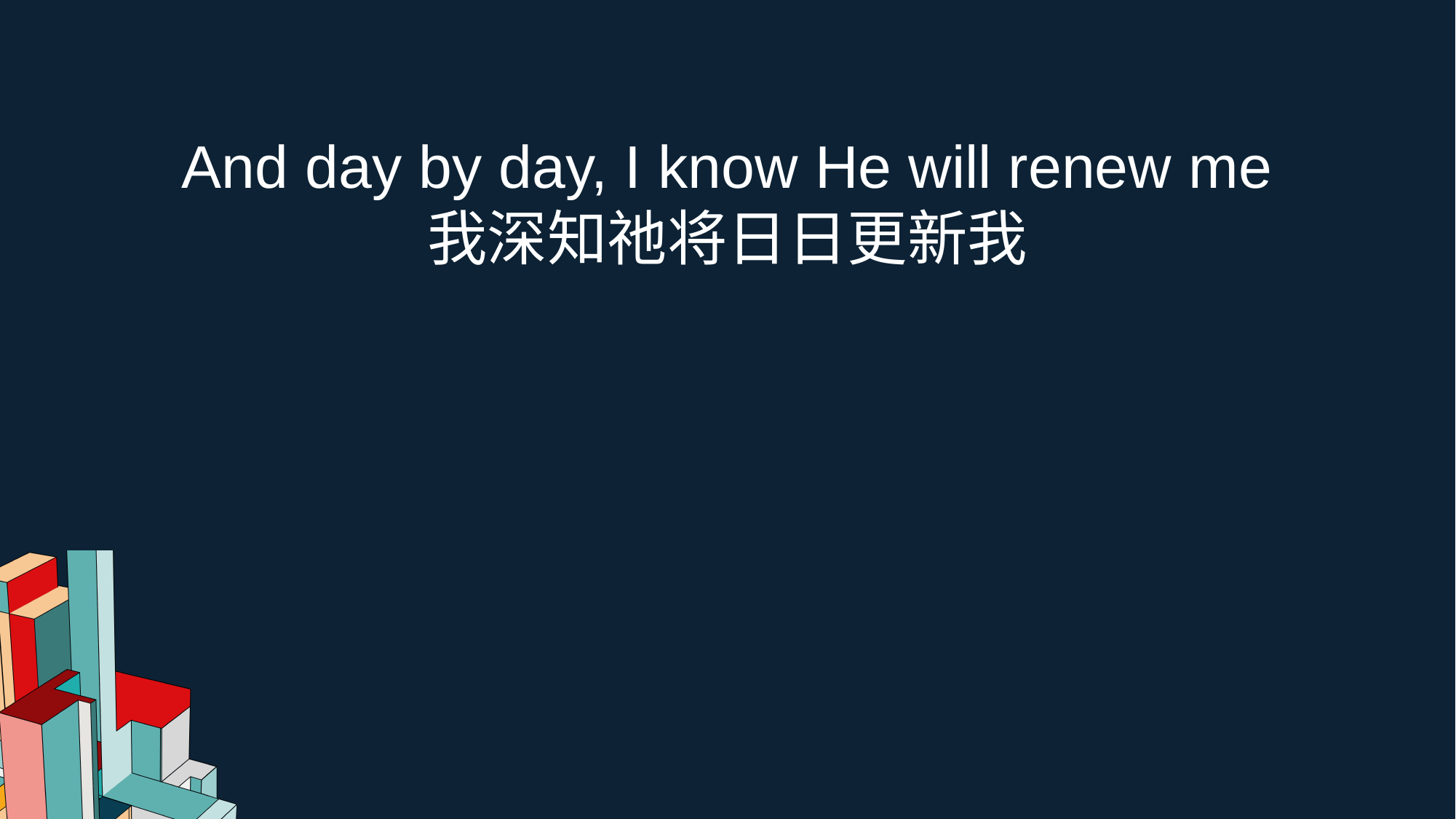

And day by day, I know He will renew me
我深知祂将日日更新我